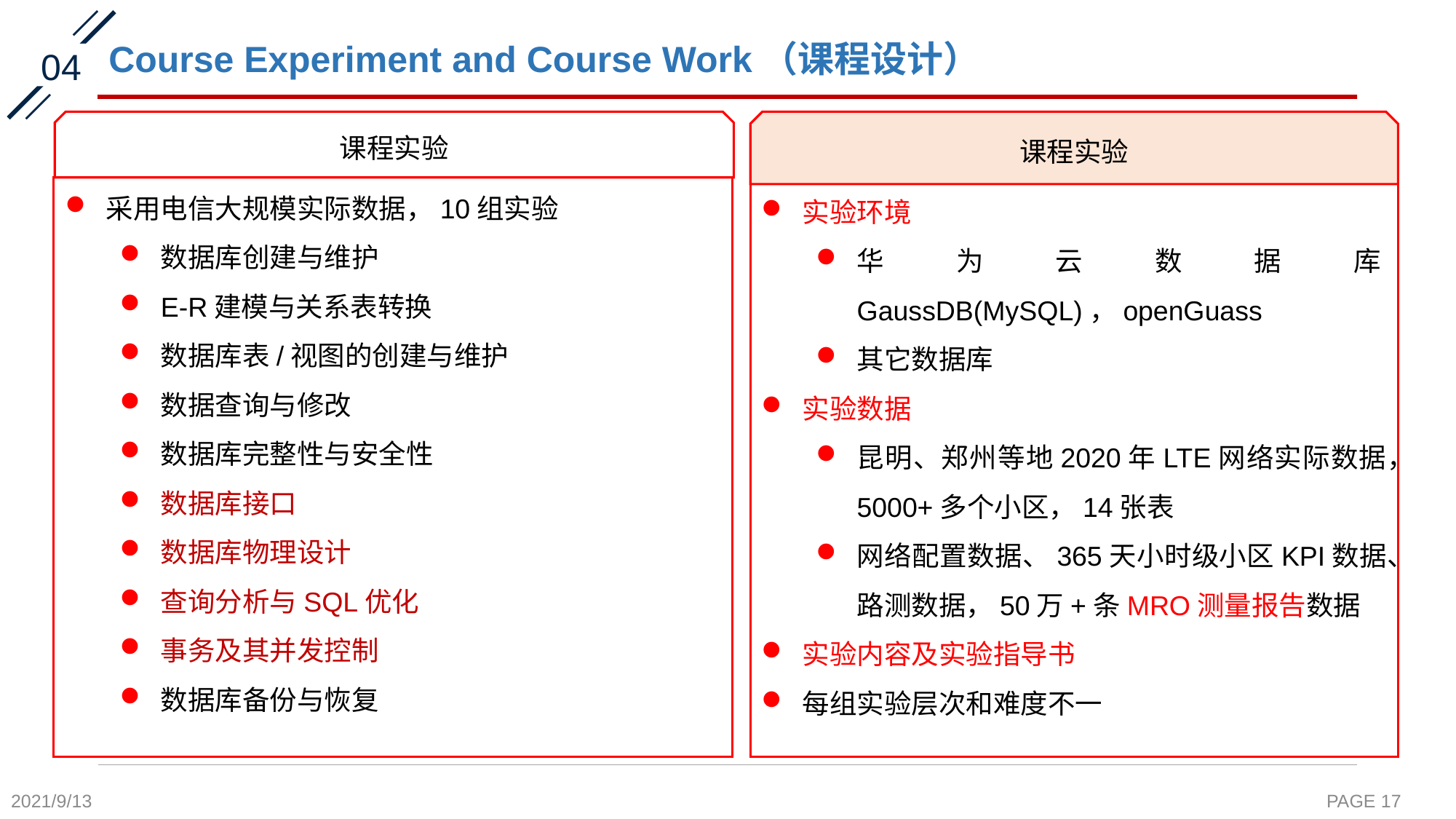

# Course Experiment and Course Work（课程设计）
04
课程实验
课程实验

实验环境
华为云数据库GaussDB(MySQL)，openGuass
其它数据库
实验数据
昆明、郑州等地2020年LTE网络实际数据，5000+多个小区，14张表
网络配置数据、365天小时级小区KPI数据、路测数据，50万+条MRO测量报告数据
实验内容及实验指导书
每组实验层次和难度不一

采用电信大规模实际数据，10组实验
数据库创建与维护
E-R建模与关系表转换
数据库表/视图的创建与维护
数据查询与修改
数据库完整性与安全性
数据库接口
数据库物理设计
查询分析与SQL优化
事务及其并发控制
数据库备份与恢复

2021/9/13
PAGE 17